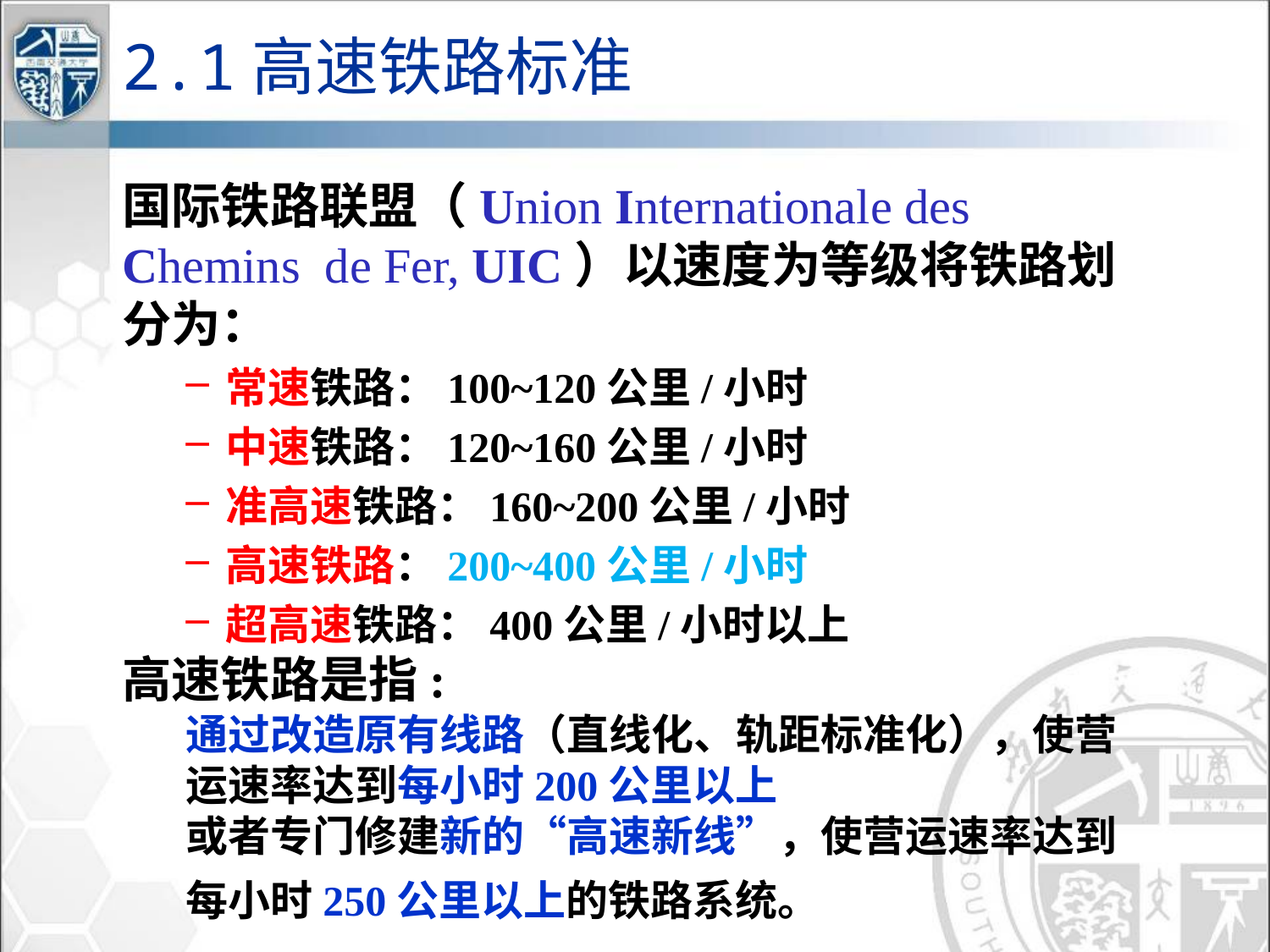

2.1高速铁路标准
国际铁路联盟（Union Internationale des Chemins  de Fer, UIC）以速度为等级将铁路划分为：
常速铁路：100~120公里/小时
中速铁路：120~160公里/小时
准高速铁路：160~200公里/小时
高速铁路：200~400公里/小时
超高速铁路：400公里/小时以上
高速铁路是指:
通过改造原有线路（直线化、轨距标准化），使营运速率达到每小时200公里以上
或者专门修建新的“高速新线”，使营运速率达到每小时250公里以上的铁路系统。